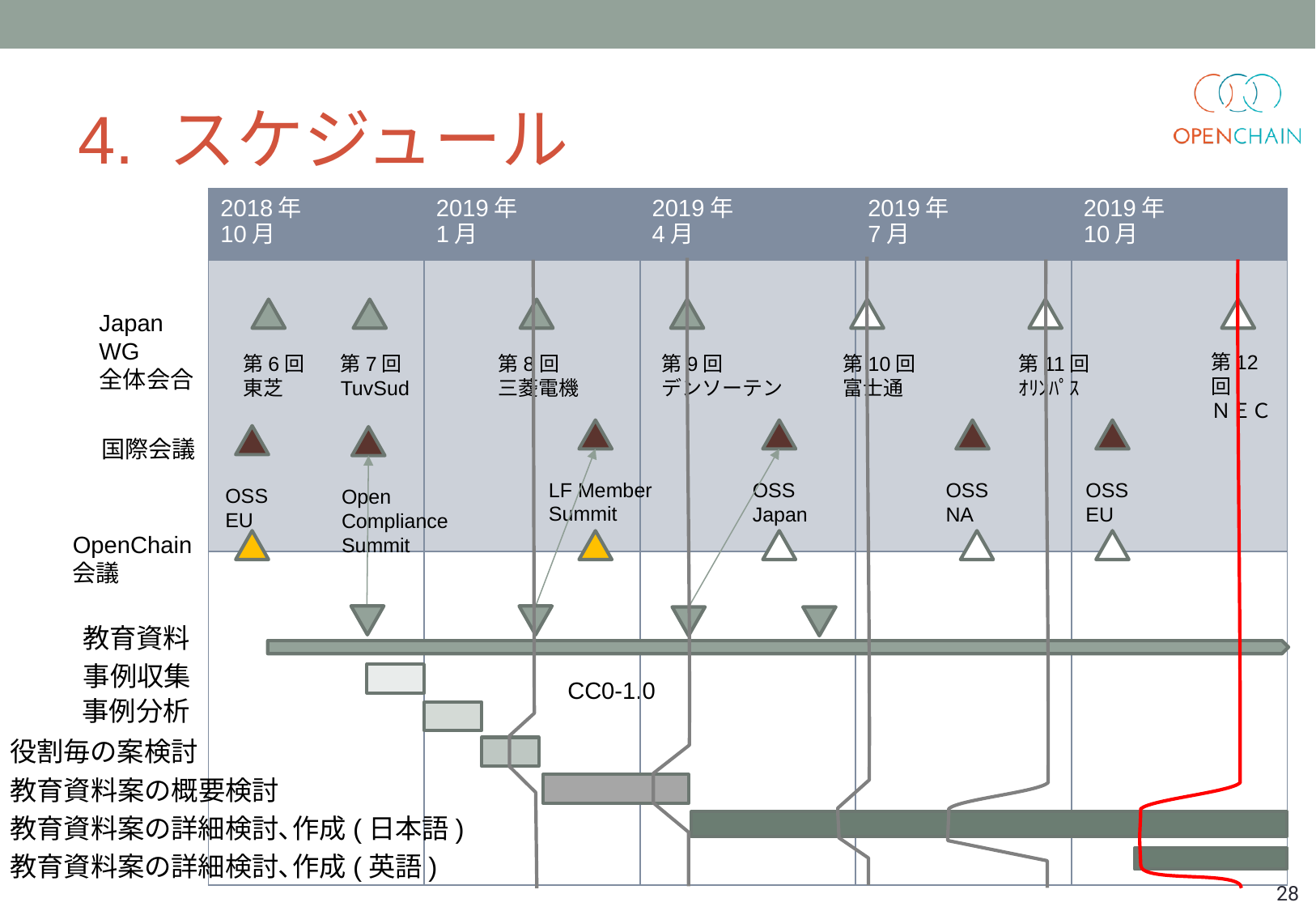

# 4. スケジュール
| 2018年 10月 | 2019年 1月 | 2019年 4月 | 2019年 7月 | 2019年 10月 |
| --- | --- | --- | --- | --- |
|  |  |  |  |  |
|  |  |  |  |  |

Japan
WG
全体会合
第12回
ＮＥＣ
第6回
東芝
第7回
TuvSud
第8回
三菱電機
第9回
デンソーテン
第10回
富士通
第11回
ｵﾘﾝﾊﾟｽ

国際会議
LF Member Summit
OSS Japan
OSS NA
OSS EU
OSS EU
Open Compliance Summit
OpenChain
会議

教育資料

事例収集

CC0-1.0
事例分析

役割毎の案検討

教育資料案の概要検討

教育資料案の詳細検討､作成(日本語)

教育資料案の詳細検討､作成(英語)

28